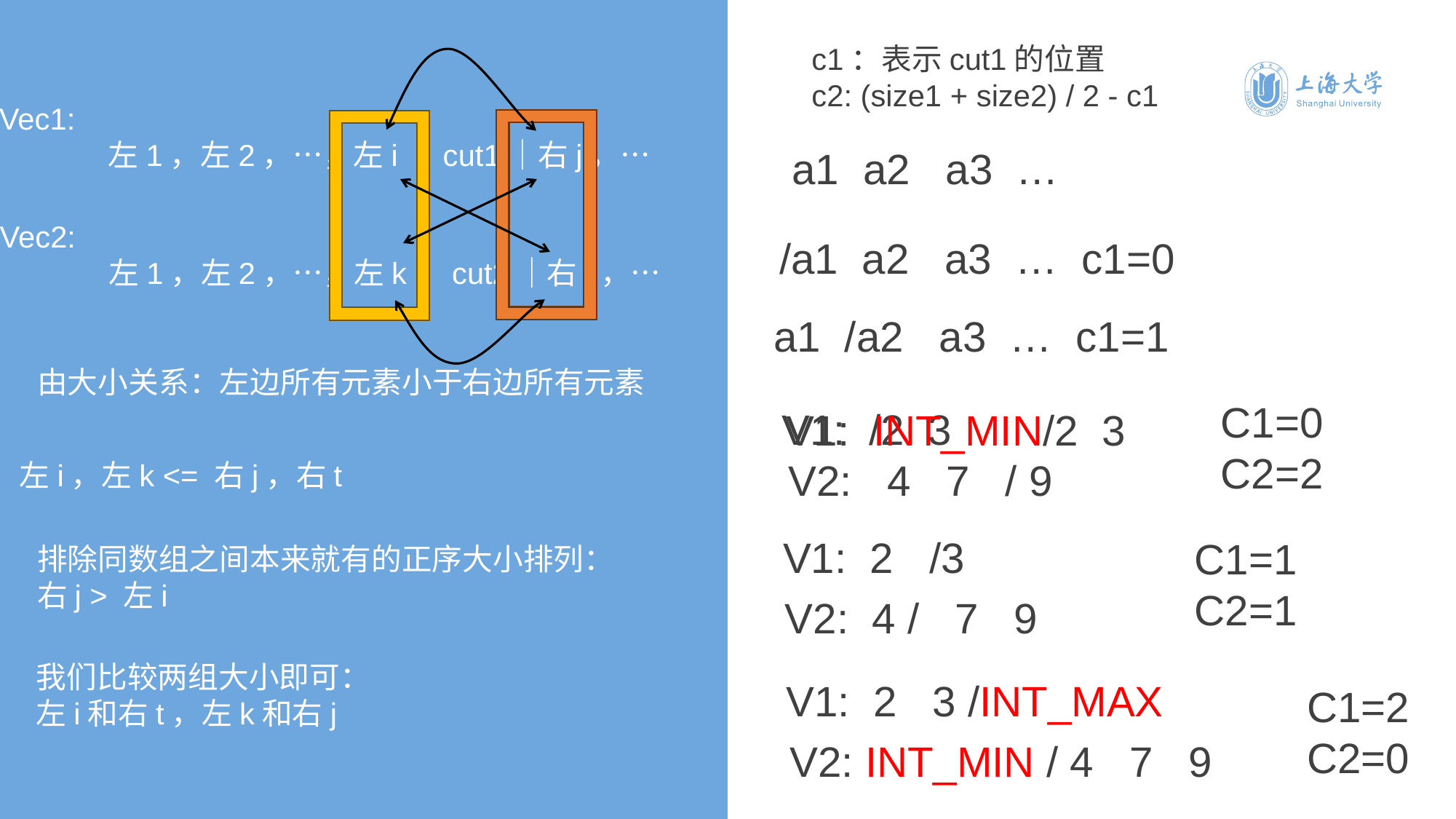

c1：表示cut1的位置
c2: (size1 + size2) / 2 - c1

Vec1:
	左1，左2，…，左i｜cut1｜右j，…

 a1  a2   a3  …
Vec2:
	左1，左2，…，左k｜cut2｜右t，…
/a1  a2   a3  …  c1=0

a1  /a2   a3  …  c1=1
由大小关系：左边所有元素小于右边所有元素
C1=0
C2=2
V1:  /2  3
V1:  INT_MIN/2  3
V2:   4   7   / 9
左i，左k <= 右j，右t
V1:  2   /3
C1=1
C2=1
排除同数组之间本来就有的正序大小排列：
右j > 左i
V2:  4 /   7   9
我们比较两组大小即可：
左i和右t，左k和右j
V1:  2   3 /INT_MAX
C1=2
C2=0
V2: INT_MIN / 4   7   9